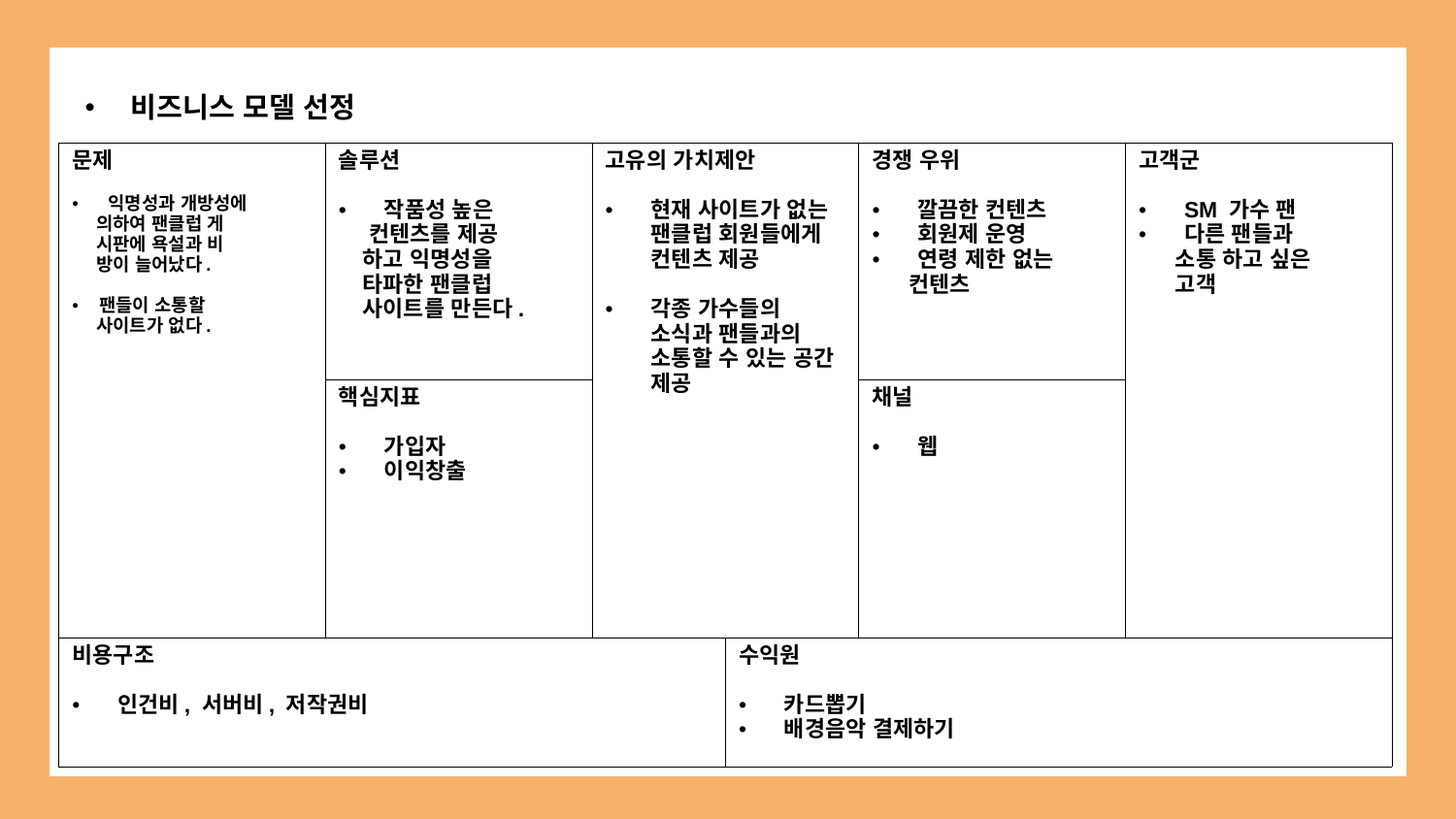

비즈니스 모델 선정
| 문제 익명성과 개방성에 의하여 팬클럽 게 시판에 욕설과 비 방이 늘어났다. 팬들이 소통할 사이트가 없다. | 솔루션 작품성 높은 컨텐츠를 제공 하고 익명성을 타파한 팬클럽 사이트를 만든다. | 고유의 가치제안 현재 사이트가 없는 팬클럽 회원들에게 컨텐츠 제공 각종 가수들의 소식과 팬들과의 소통할 수 있는 공간 제공 |  | 경쟁 우위 깔끔한 컨텐츠 회원제 운영 연령 제한 없는 컨텐츠 | 고객군 SM 가수 팬 다른 팬들과 소통 하고 싶은 고객 |
| --- | --- | --- | --- | --- | --- |
|  | 핵심지표 가입자 이익창출 |  |  | 채널 웹 |  |
| 비용구조 인건비, 서버비, 저작권비 |  |  | 수익원 카드뽑기 배경음악 결제하기 |  |  |